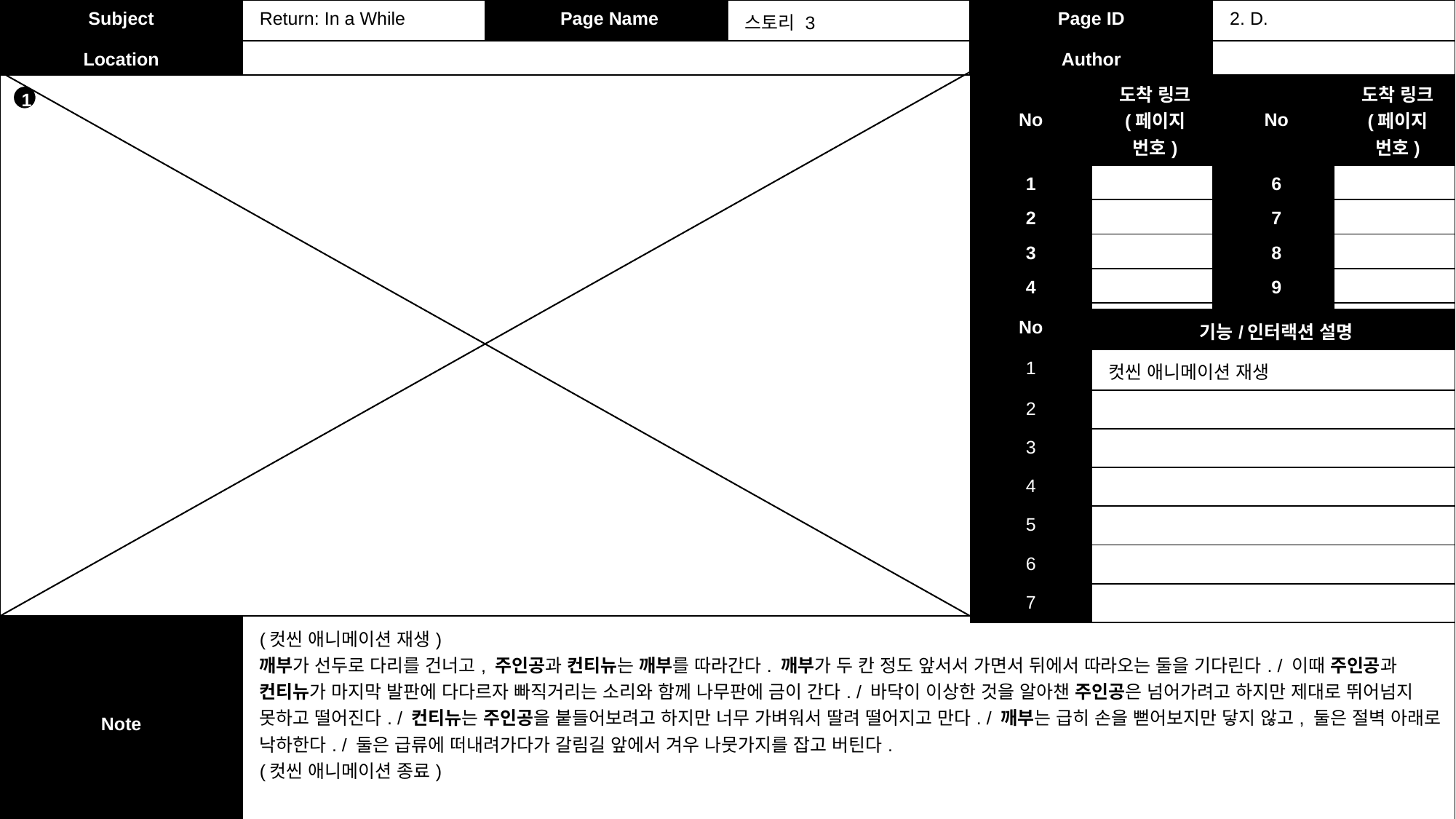

| Subject | Return: In a While | Page Name | 스토리 3 | Page ID | 2. D. |
| --- | --- | --- | --- | --- | --- |
| Location |  |  |  | Author |  |
| No | 도착 링크 (페이지 번호) | No | 도착 링크 (페이지 번호) |
| --- | --- | --- | --- |
| 1 |  | 6 |  |
| 2 |  | 7 |  |
| 3 |  | 8 |  |
| 4 |  | 9 |  |
| 5 |  | 10 |  |
1
| No | 기능/인터랙션 설명 |
| --- | --- |
| 1 | 컷씬 애니메이션 재생 |
| 2 |  |
| 3 |  |
| 4 |  |
| 5 |  |
| 6 |  |
| 7 |  |
| Note | (컷씬 애니메이션 재생) 깨부가 선두로 다리를 건너고, 주인공과 컨티뉴는 깨부를 따라간다. 깨부가 두 칸 정도 앞서서 가면서 뒤에서 따라오는 둘을 기다린다. / 이때 주인공과 컨티뉴가 마지막 발판에 다다르자 빠직거리는 소리와 함께 나무판에 금이 간다. / 바닥이 이상한 것을 알아챈 주인공은 넘어가려고 하지만 제대로 뛰어넘지 못하고 떨어진다. / 컨티뉴는 주인공을 붙들어보려고 하지만 너무 가벼워서 딸려 떨어지고 만다. / 깨부는 급히 손을 뻗어보지만 닿지 않고, 둘은 절벽 아래로 낙하한다. / 둘은 급류에 떠내려가다가 갈림길 앞에서 겨우 나뭇가지를 잡고 버틴다. (컷씬 애니메이션 종료) |
| --- | --- |